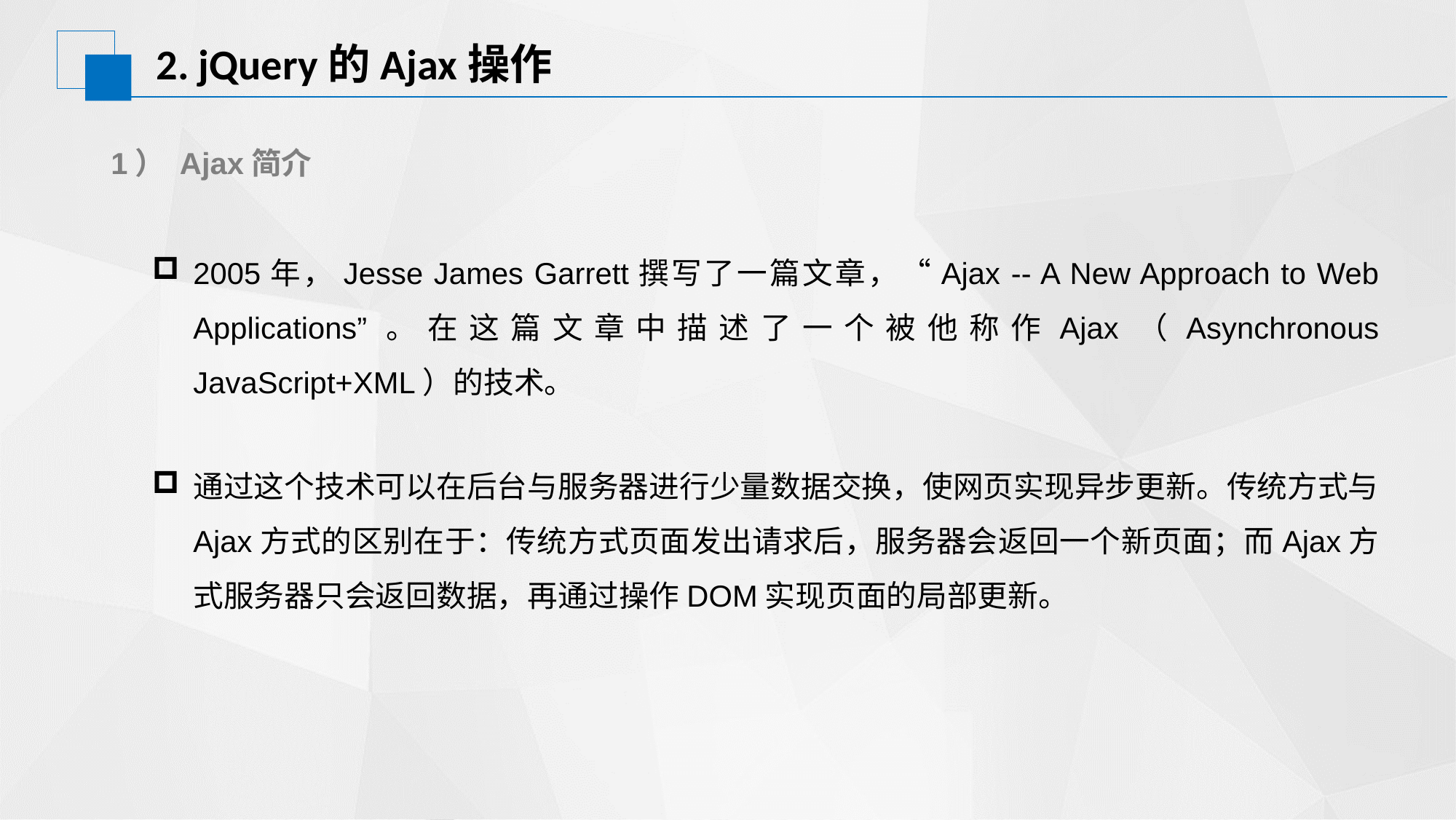

# 2. jQuery的Ajax操作
1） Ajax简介
2005年，Jesse James Garrett撰写了一篇文章，“Ajax -- A New Approach to Web Applications”。在这篇文章中描述了一个被他称作Ajax（Asynchronous JavaScript+XML）的技术。
通过这个技术可以在后台与服务器进行少量数据交换，使网页实现异步更新。传统方式与Ajax方式的区别在于：传统方式页面发出请求后，服务器会返回一个新页面；而Ajax方式服务器只会返回数据，再通过操作DOM实现页面的局部更新。